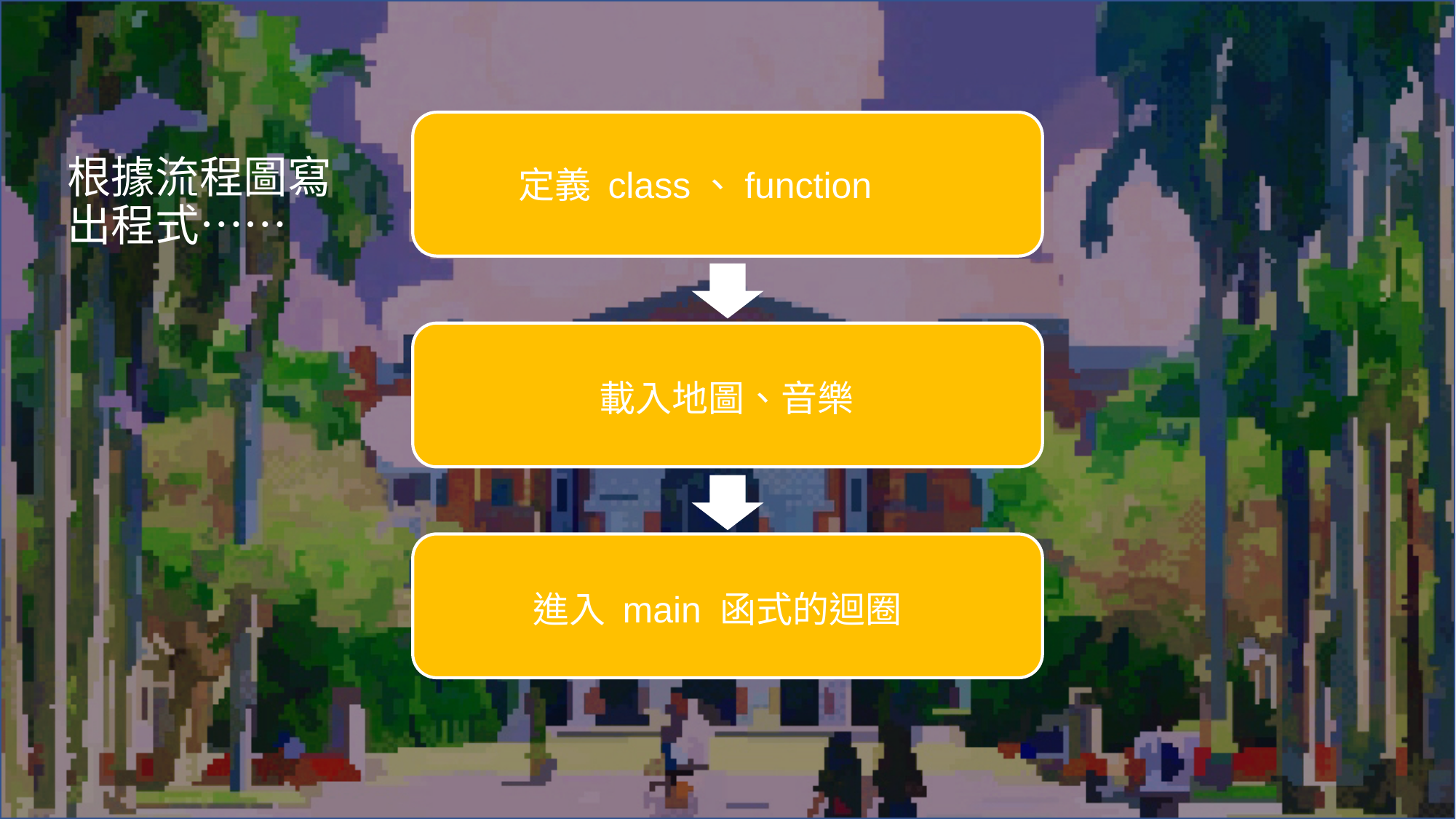

# 根據流程圖寫出程式⋯⋯

定義 class、function

載入地圖、音樂

進入 main 函式的迴圈